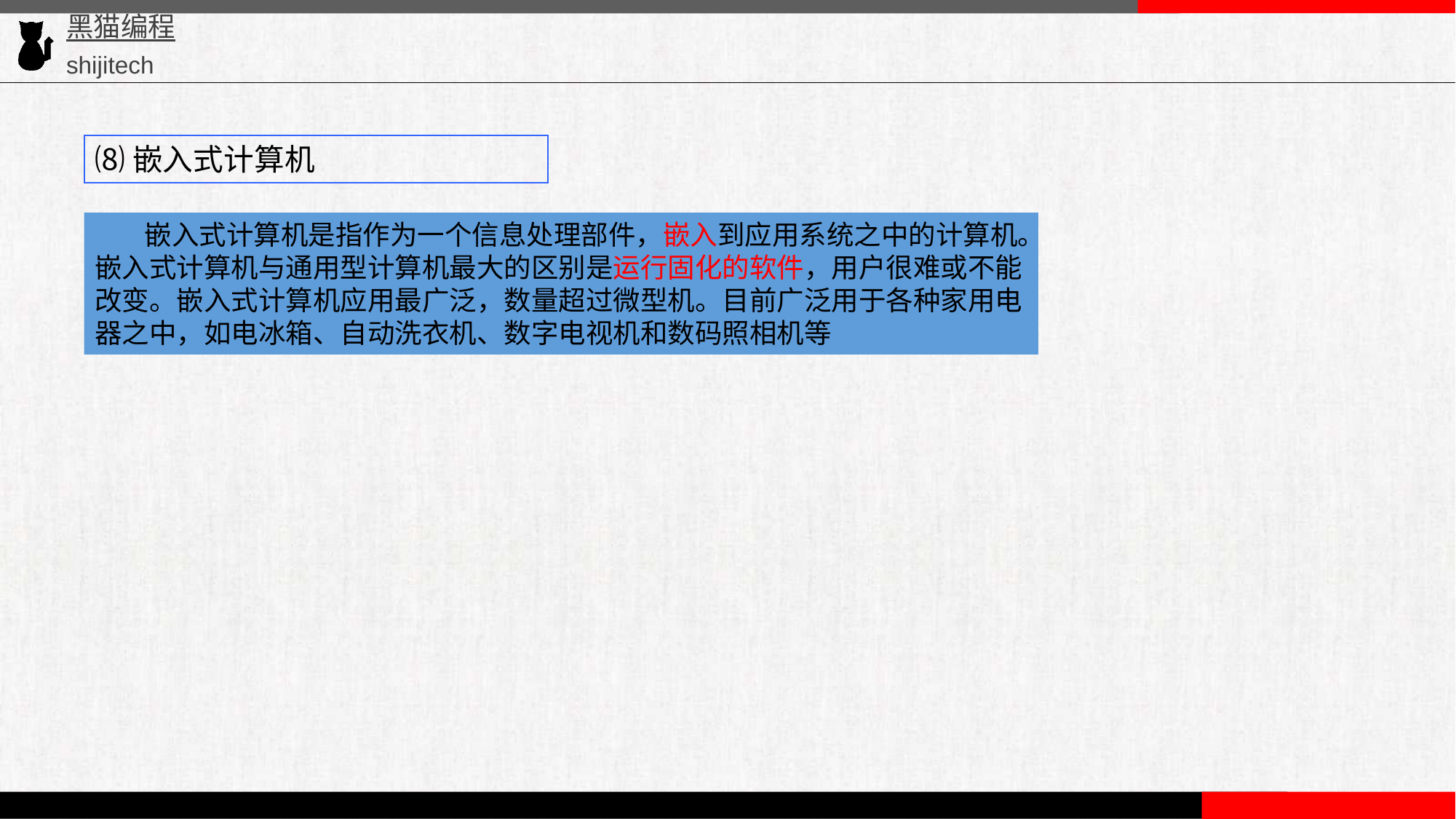

⑻嵌入式计算机
       嵌入式计算机是指作为一个信息处理部件，嵌入到应用系统之中的计算机。嵌入式计算机与通用型计算机最大的区别是运行固化的软件，用户很难或不能改变。嵌入式计算机应用最广泛，数量超过微型机。目前广泛用于各种家用电器之中，如电冰箱、自动洗衣机、数字电视机和数码照相机等